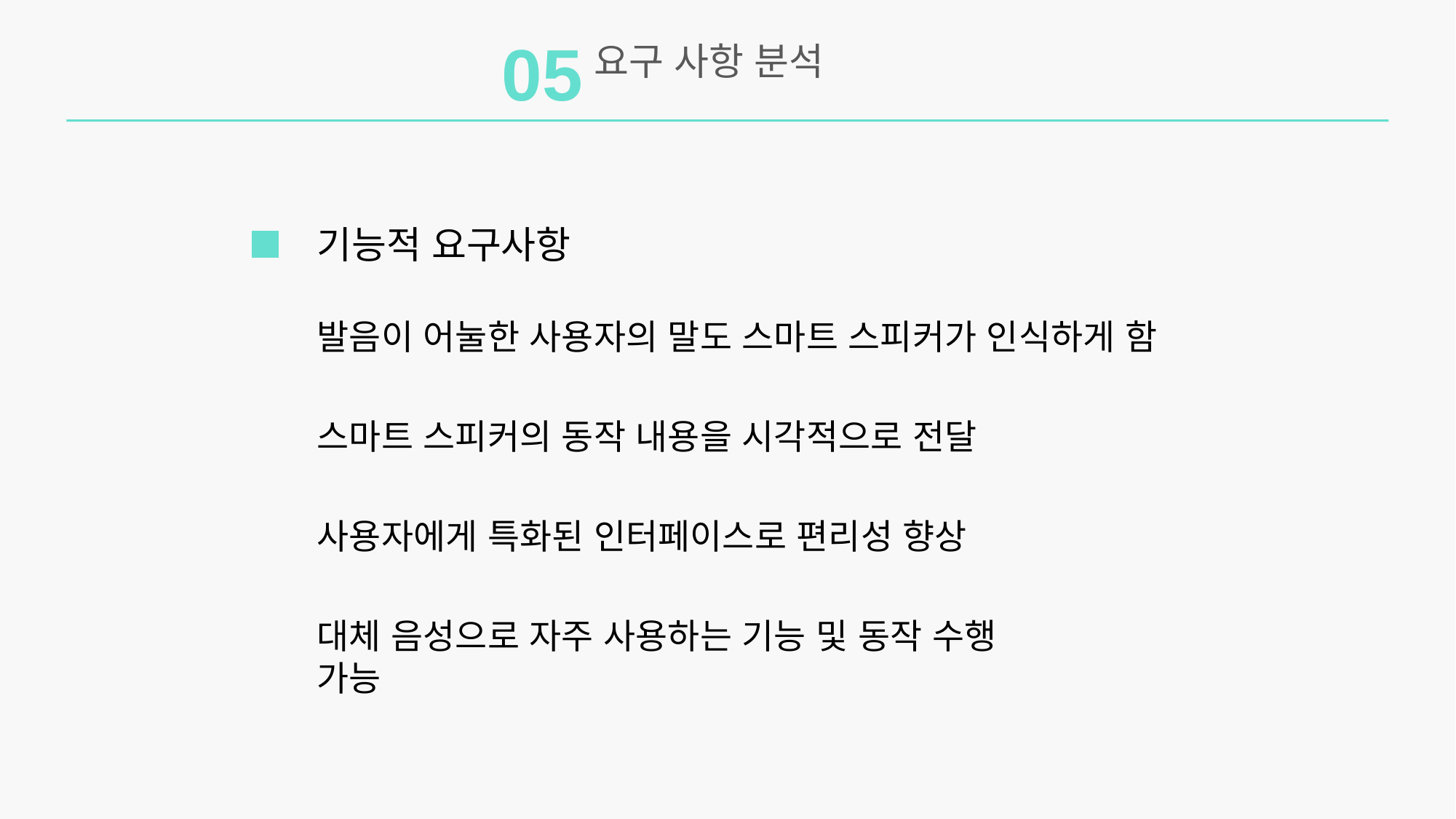

05
요구 사항 분석

기능적 요구사항

발음이 어눌한 사용자의 말도 스마트 스피커가 인식하게 함
스마트 스피커의 동작 내용을 시각적으로 전달
사용자에게 특화된 인터페이스로 편리성 향상
대체 음성으로 자주 사용하는 기능 및 동작 수행 가능